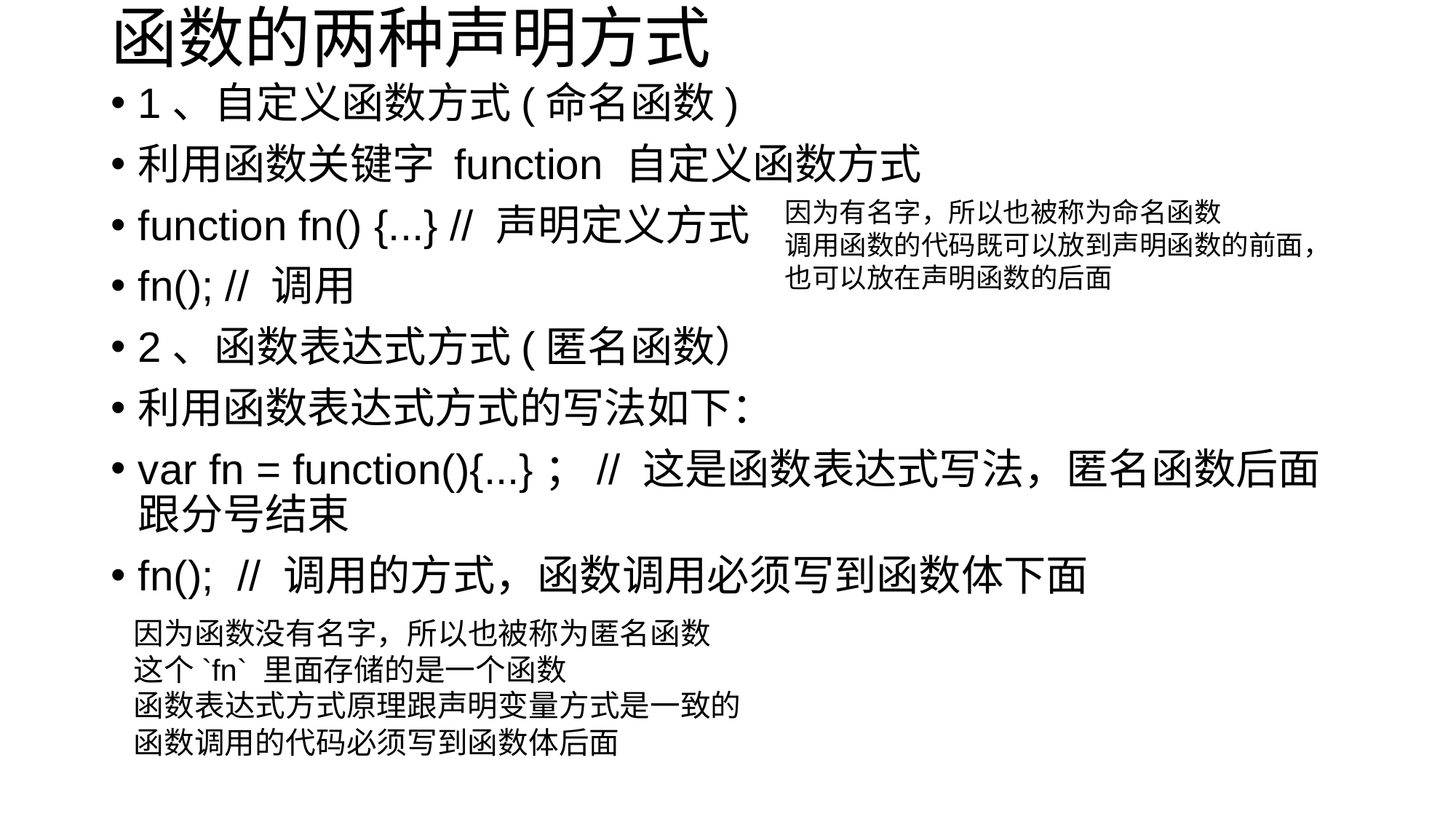

# 函数的两种声明方式
1、自定义函数方式(命名函数)
利用函数关键字 function 自定义函数方式
function fn() {...} // 声明定义方式
fn(); // 调用
2、函数表达式方式(匿名函数）
利用函数表达式方式的写法如下：
var fn = function(){...}；// 这是函数表达式写法，匿名函数后面跟分号结束
fn();  // 调用的方式，函数调用必须写到函数体下面
因为有名字，所以也被称为命名函数
调用函数的代码既可以放到声明函数的前面，
也可以放在声明函数的后面
因为函数没有名字，所以也被称为匿名函数
这个`fn` 里面存储的是一个函数
函数表达式方式原理跟声明变量方式是一致的
函数调用的代码必须写到函数体后面